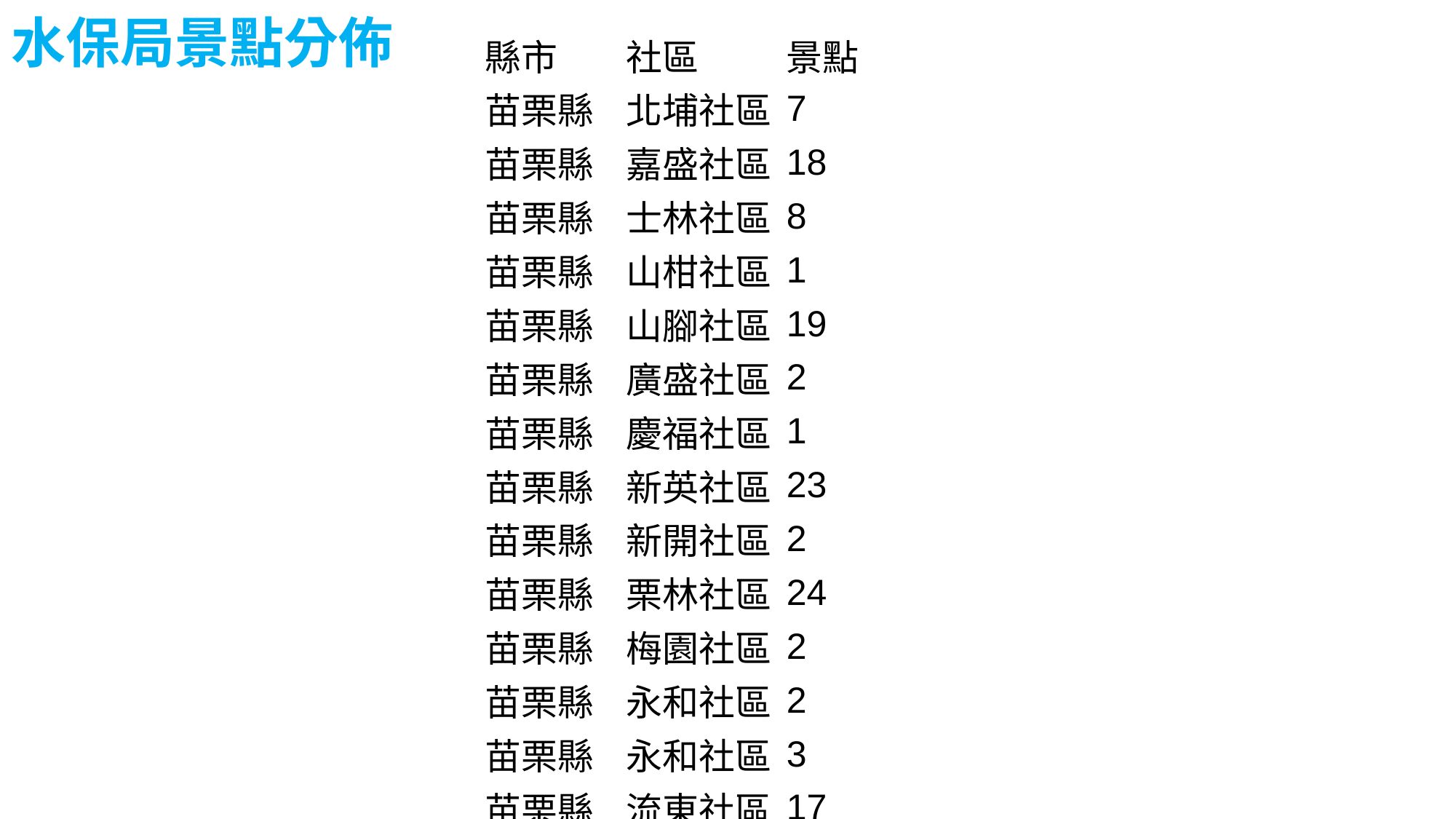

# 水保局景點分佈
| 縣市 | 社區 | 景點 |
| --- | --- | --- |
| 苗栗縣 | 北埔社區 | 7 |
| 苗栗縣 | 嘉盛社區 | 18 |
| 苗栗縣 | 士林社區 | 8 |
| 苗栗縣 | 山柑社區 | 1 |
| 苗栗縣 | 山腳社區 | 19 |
| 苗栗縣 | 廣盛社區 | 2 |
| 苗栗縣 | 慶福社區 | 1 |
| 苗栗縣 | 新英社區 | 23 |
| 苗栗縣 | 新開社區 | 2 |
| 苗栗縣 | 栗林社區 | 24 |
| 苗栗縣 | 梅園社區 | 2 |
| 苗栗縣 | 永和社區 | 2 |
| 苗栗縣 | 永和社區 | 3 |
| 苗栗縣 | 流東社區 | 17 |
| 苗栗縣 | 獅潭社區 | 11 |
| 苗栗縣 | 石牆社區 | 5 |
| 苗栗縣 | 福基社區 | 5 |
| 苗栗縣 | 福興社區 | 3 |
| 苗栗縣 | 蓬萊社區 | 17 |
| 苗栗縣 | 象鼻社區 | 3 |
| 苗栗縣 | 雙潭社區 | 1 |
| 苗栗縣 | 靜湖社區 | 1 |
| 苗栗縣 | 館南社區 | 4 |
| 苗栗縣 | 龍騰社區 | 2 |